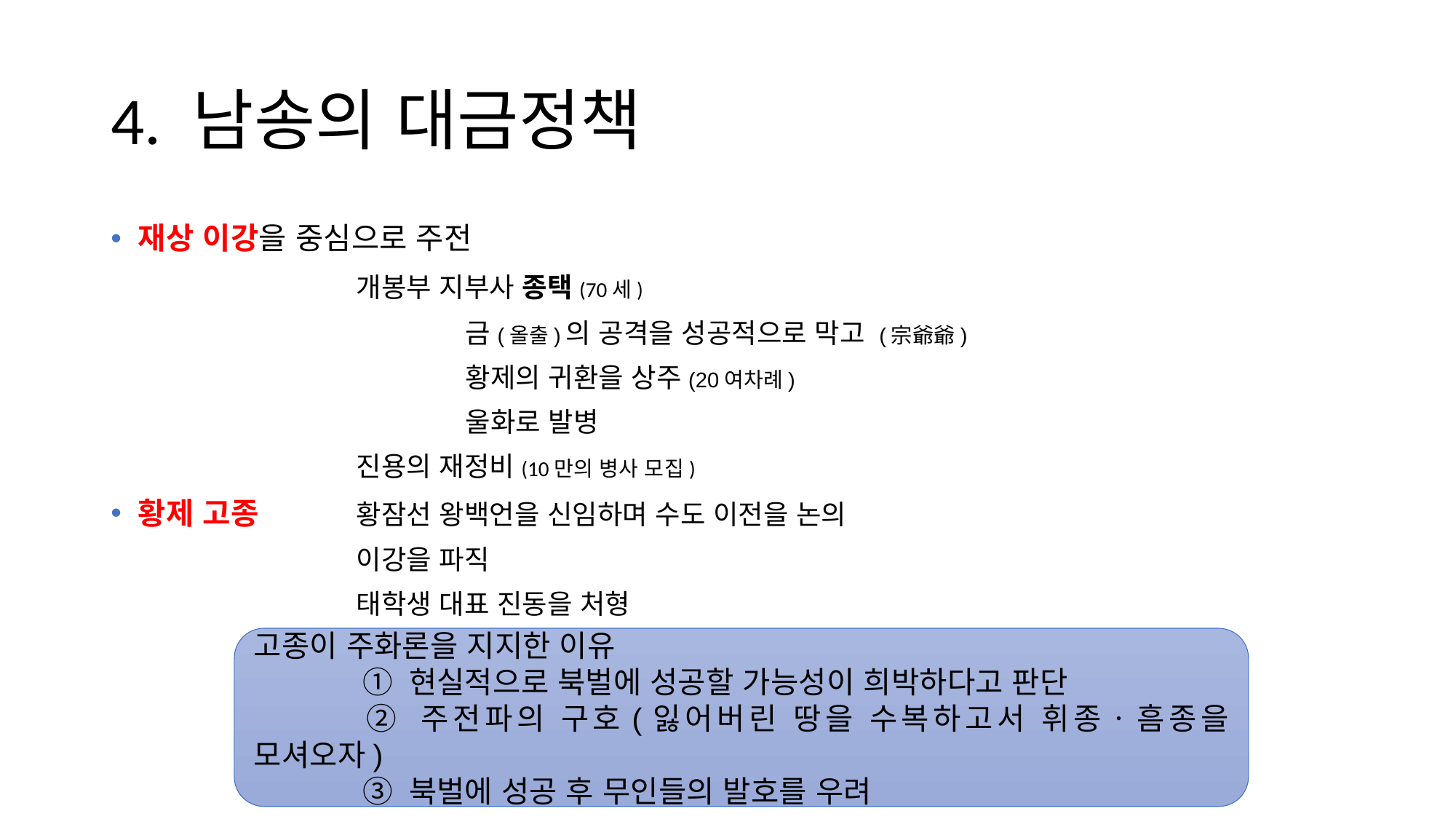

# 4. 남송의 대금정책
재상 이강을 중심으로 주전
			개봉부 지부사 종택(70세)
				금(올출)의 공격을 성공적으로 막고 (宗爺爺)
				황제의 귀환을 상주(20여차례)
				울화로 발병
			진용의 재정비(10만의 병사 모집)
황제 고종	황잠선 왕백언을 신임하며 수도 이전을 논의
			이강을 파직
			태학생 대표 진동을 처형
			황하 연안에 구축한 진지를 모두 철거
			재상 진회 (금과의 화의를 적극 추진)

고종이 주화론을 지지한 이유
	① 현실적으로 북벌에 성공할 가능성이 희박하다고 판단
	② 주전파의 구호(잃어버린 땅을 수복하고서 휘종ㆍ흠종을 모셔오자)
	③ 북벌에 성공 후 무인들의 발호를 우려